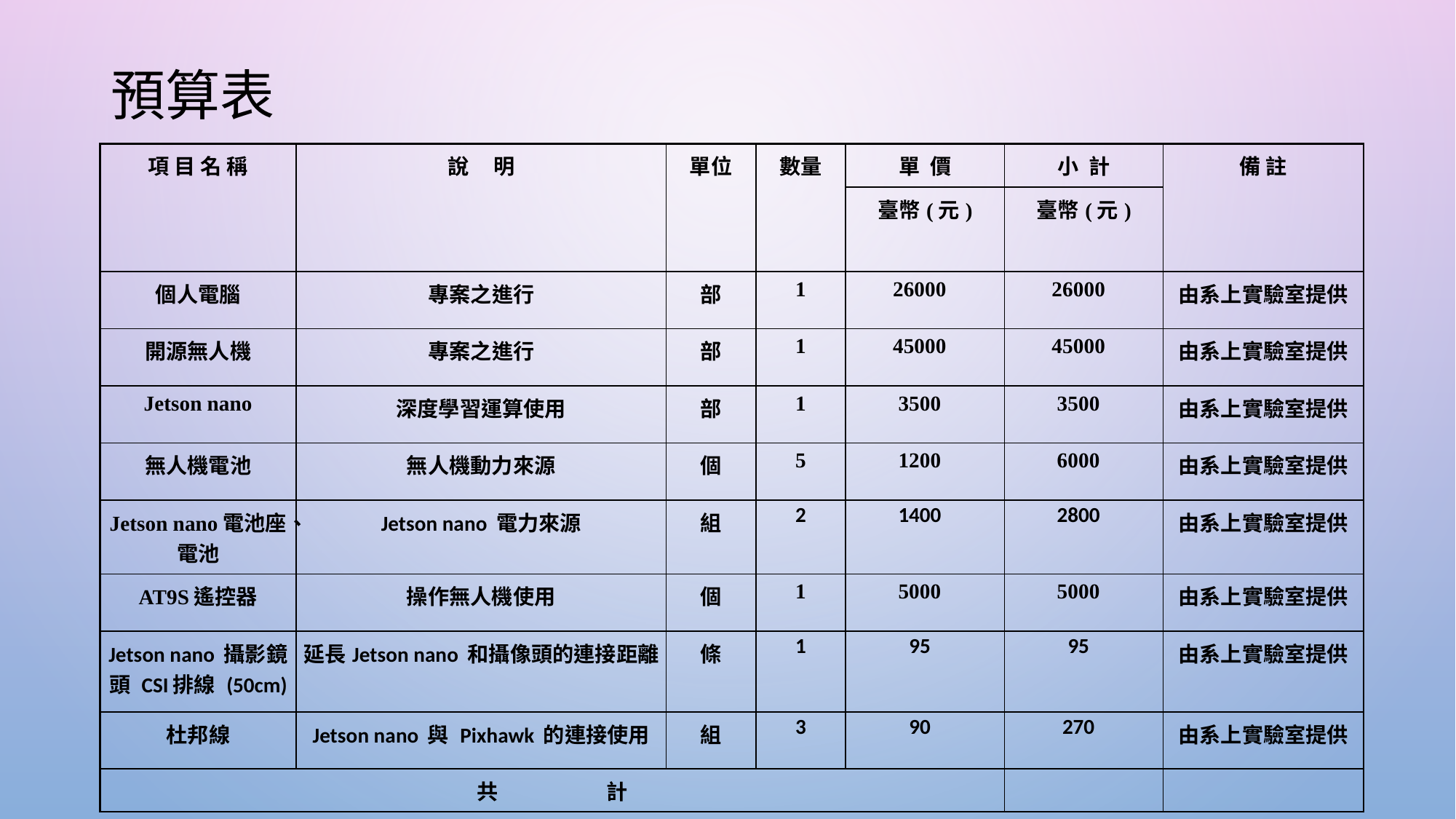

# 預算表
| 項 目 名 稱 | 說     明 | 單位 | 數量 | 單  價 | 小  計 | 備 註 |
| --- | --- | --- | --- | --- | --- | --- |
|  |  |  |  | 臺幣(元) | 臺幣(元) |  |
| 個人電腦 | 專案之進行 | 部 | 1 | 26000 | 26000 | 由系上實驗室提供 |
| 開源無人機 | 專案之進行 | 部 | 1 | 45000 | 45000 | 由系上實驗室提供 |
| Jetson nano | 深度學習運算使用 | 部 | 1 | 3500 | 3500 | 由系上實驗室提供 |
| 無人機電池 | 無人機動力來源 | 個 | 5 | 1200 | 6000 | 由系上實驗室提供 |
| Jetson nano電池座、電池 | Jetson nano 電力來源 | 組 | 2 | 1400 | 2800 | 由系上實驗室提供 |
| AT9S遙控器 | 操作無人機使用 | 個 | 1 | 5000 | 5000 | 由系上實驗室提供 |
| Jetson nano 攝影鏡頭 CSI排線 (50cm) | 延長Jetson nano 和攝像頭的連接距離 | 條 | 1 | 95 | 95 | 由系上實驗室提供 |
| 杜邦線 | Jetson nano 與 Pixhawk 的連接使用 | 組 | 3 | 90 | 270 | 由系上實驗室提供 |
| 共                      計 |  |  |  |  |  |  |